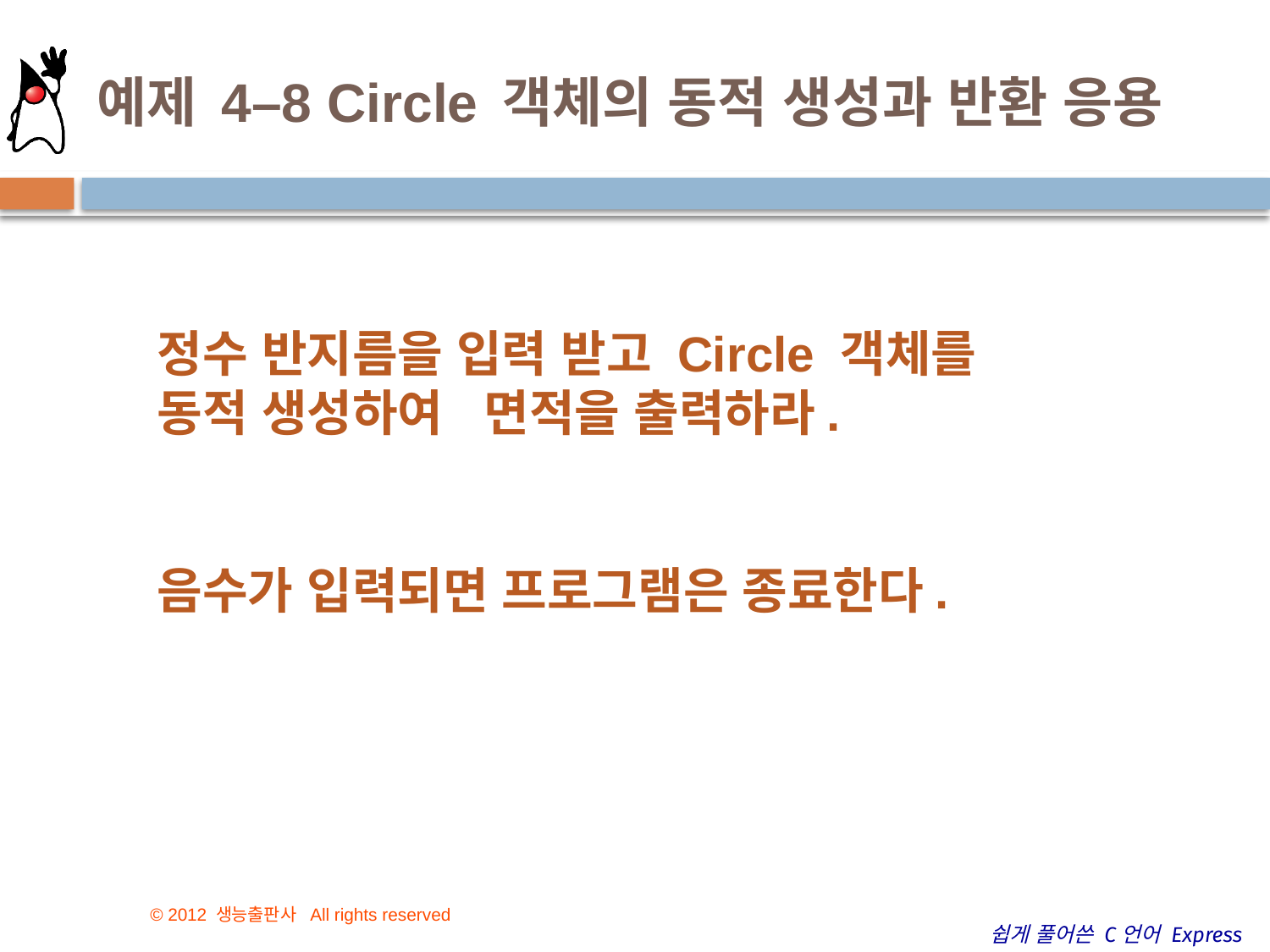

# 예제 4–8 Circle 객체의 동적 생성과 반환 응용

정수 반지름을 입력 받고 Circle 객체를
동적 생성하여   면적을 출력하라.

음수가 입력되면 프로그램은 종료한다.